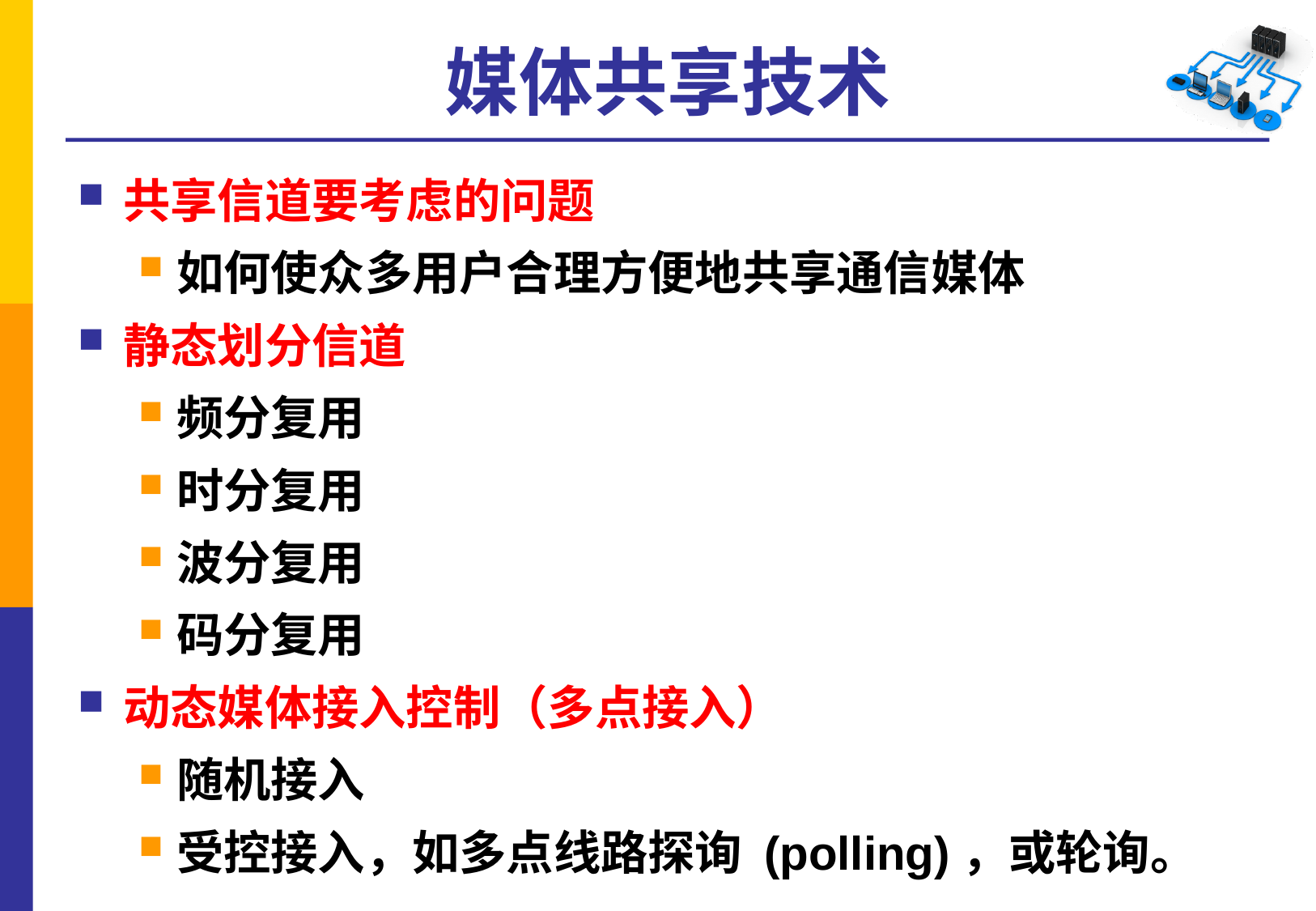

# 媒体共享技术
共享信道要考虑的问题
如何使众多用户合理方便地共享通信媒体
静态划分信道
频分复用
时分复用
波分复用
码分复用
动态媒体接入控制（多点接入）
随机接入
受控接入，如多点线路探询 (polling)，或轮询。